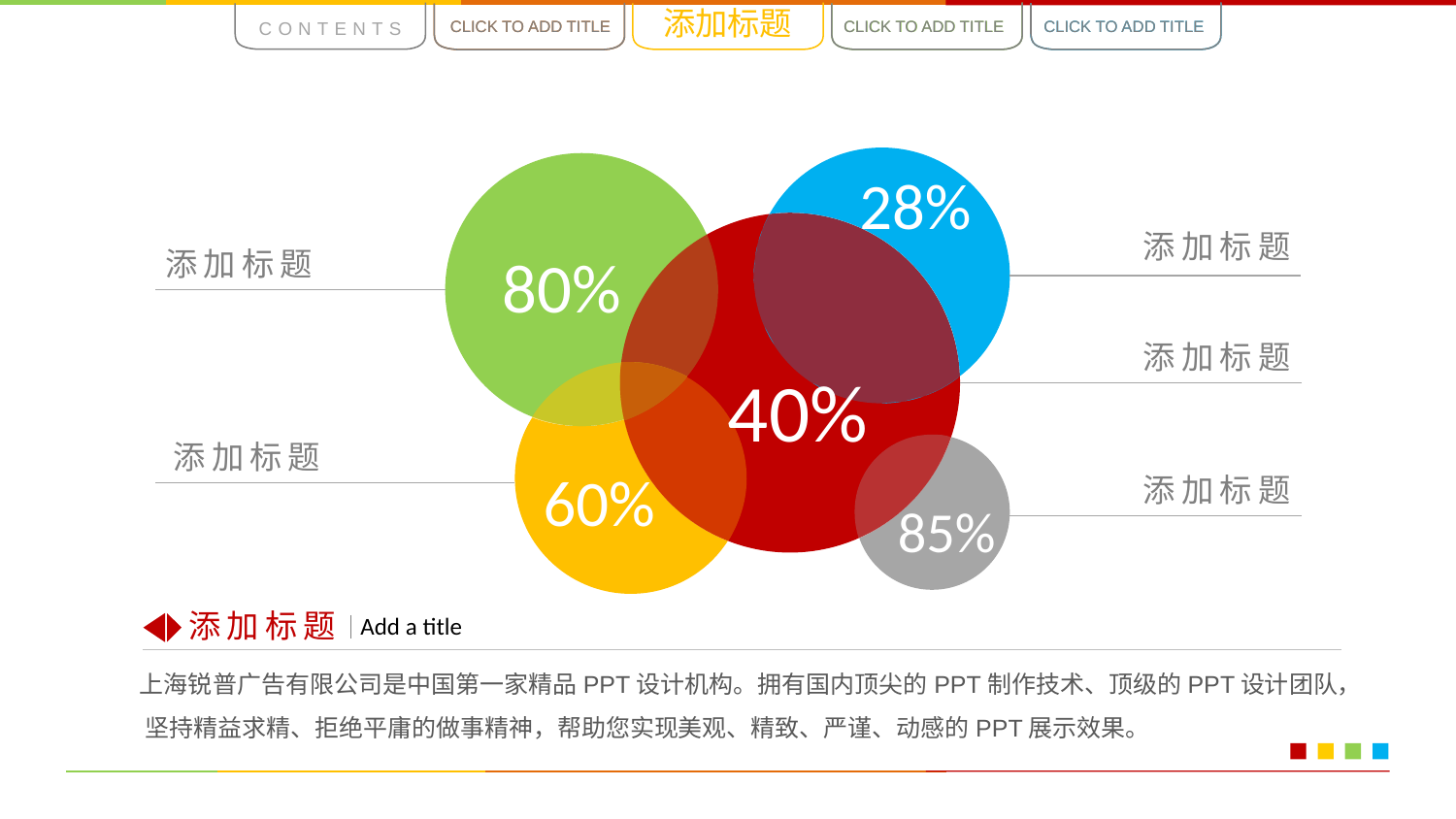

添加标题

CONTENTS

CLICK TO ADD TITLE

CLICK TO ADD TITLE

CLICK TO ADD TITLE

CLICK TO ADD TITLE

CLICK TO ADD TITLE

CLICK TO ADD TITLE

28%

添加标题

添加标题
80%
添加标题
40%

添加标题

60%
添加标题
85%
添加标题
Add a title

上海锐普广告有限公司是中国第一家精品PPT设计机构。拥有国内顶尖的PPT制作技术、顶级的PPT设计团队， 坚持精益求精、拒绝平庸的做事精神，帮助您实现美观、精致、严谨、动感的PPT展示效果。